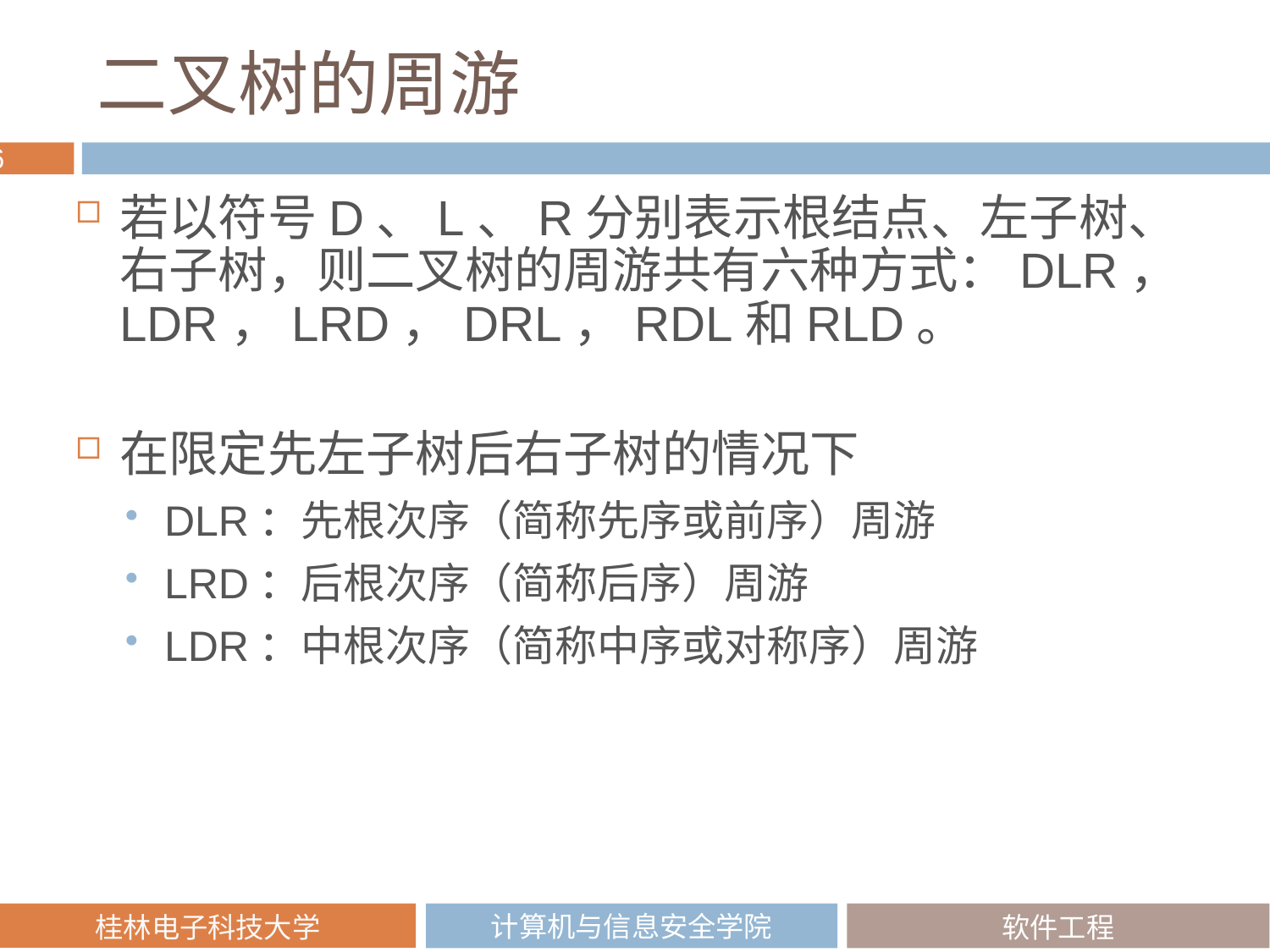

# 二叉树的周游
若以符号D、L、R分别表示根结点、左子树、右子树，则二叉树的周游共有六种方式：DLR，LDR，LRD，DRL，RDL和RLD。

在限定先左子树后右子树的情况下
DLR：先根次序（简称先序或前序）周游
LRD：后根次序（简称后序）周游
LDR：中根次序（简称中序或对称序）周游